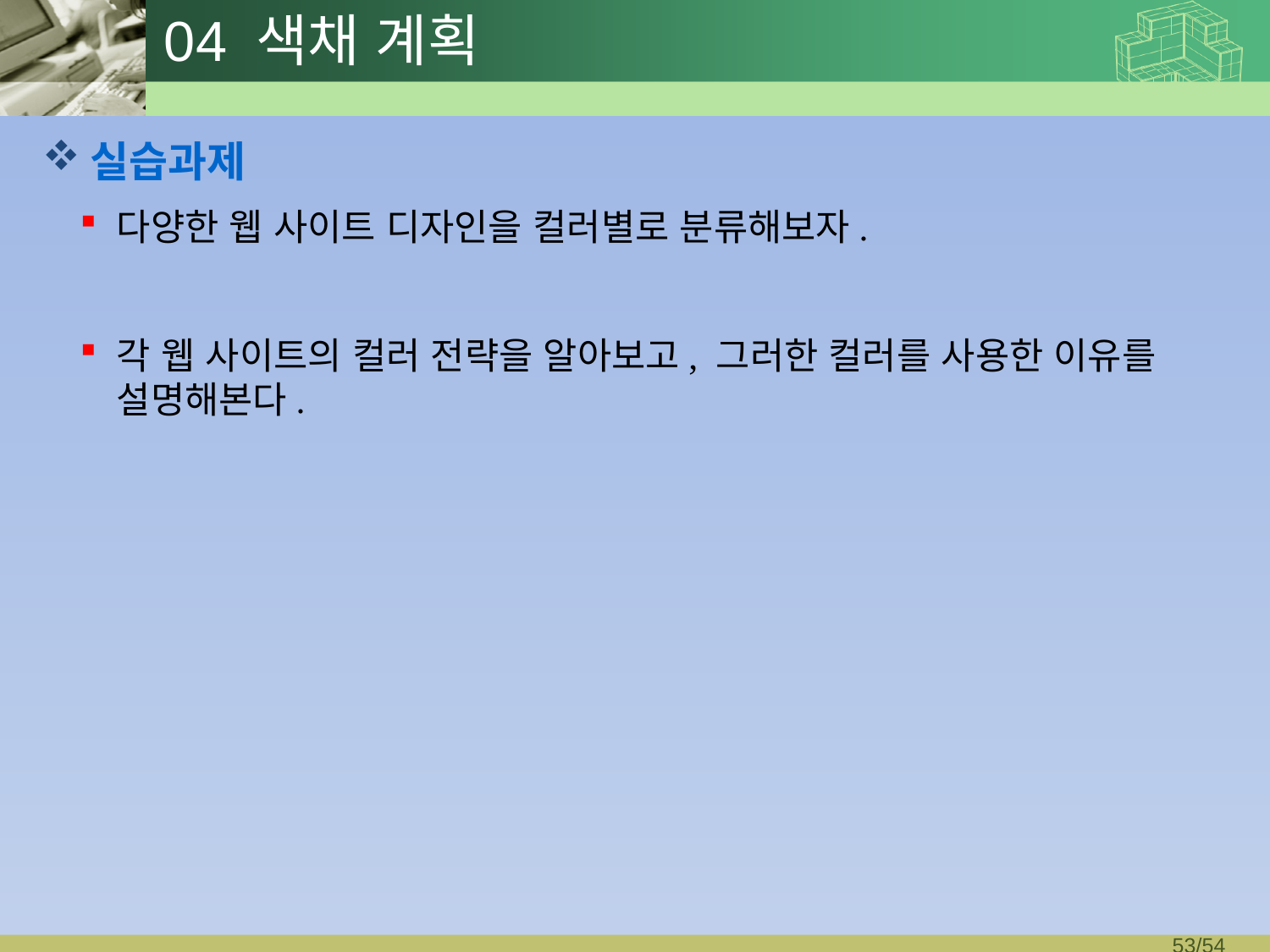

# 04 색채 계획
실습과제
다양한 웹 사이트 디자인을 컬러별로 분류해보자.

각 웹 사이트의 컬러 전략을 알아보고, 그러한 컬러를 사용한 이유를 설명해본다.